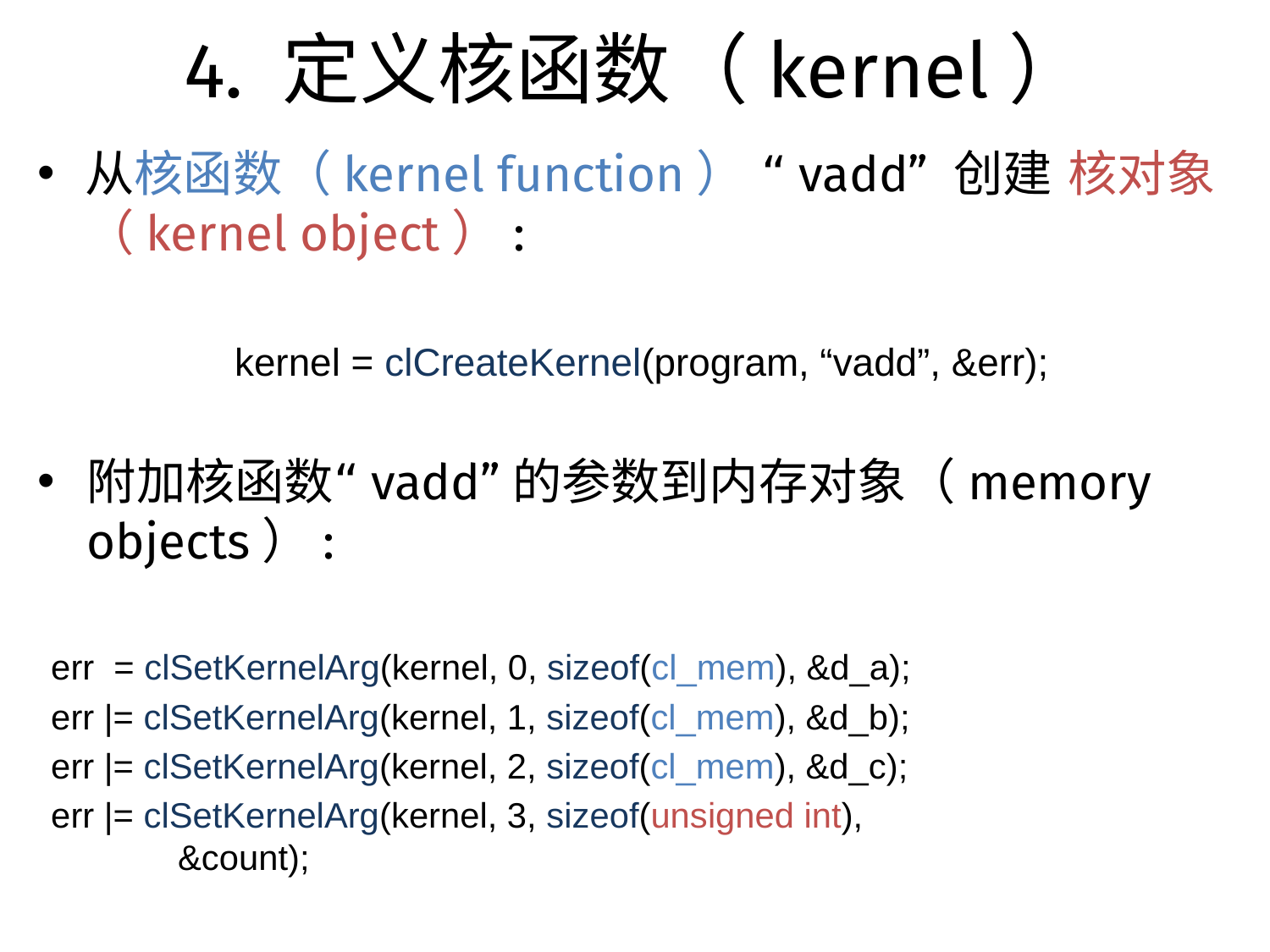

4. 定义核函数（kernel）
从核函数（kernel function） “vadd” 创建 核对象（kernel object）:

kernel = clCreateKernel(program, “vadd”, &err);

附加核函数“vadd”的参数到内存对象（memory objects）:

err  = clSetKernelArg(kernel, 0, sizeof(cl_mem), &d_a);
err |= clSetKernelArg(kernel, 1, sizeof(cl_mem), &d_b);
err |= clSetKernelArg(kernel, 2, sizeof(cl_mem), &d_c);
err |= clSetKernelArg(kernel, 3, sizeof(unsigned int), 				&count);